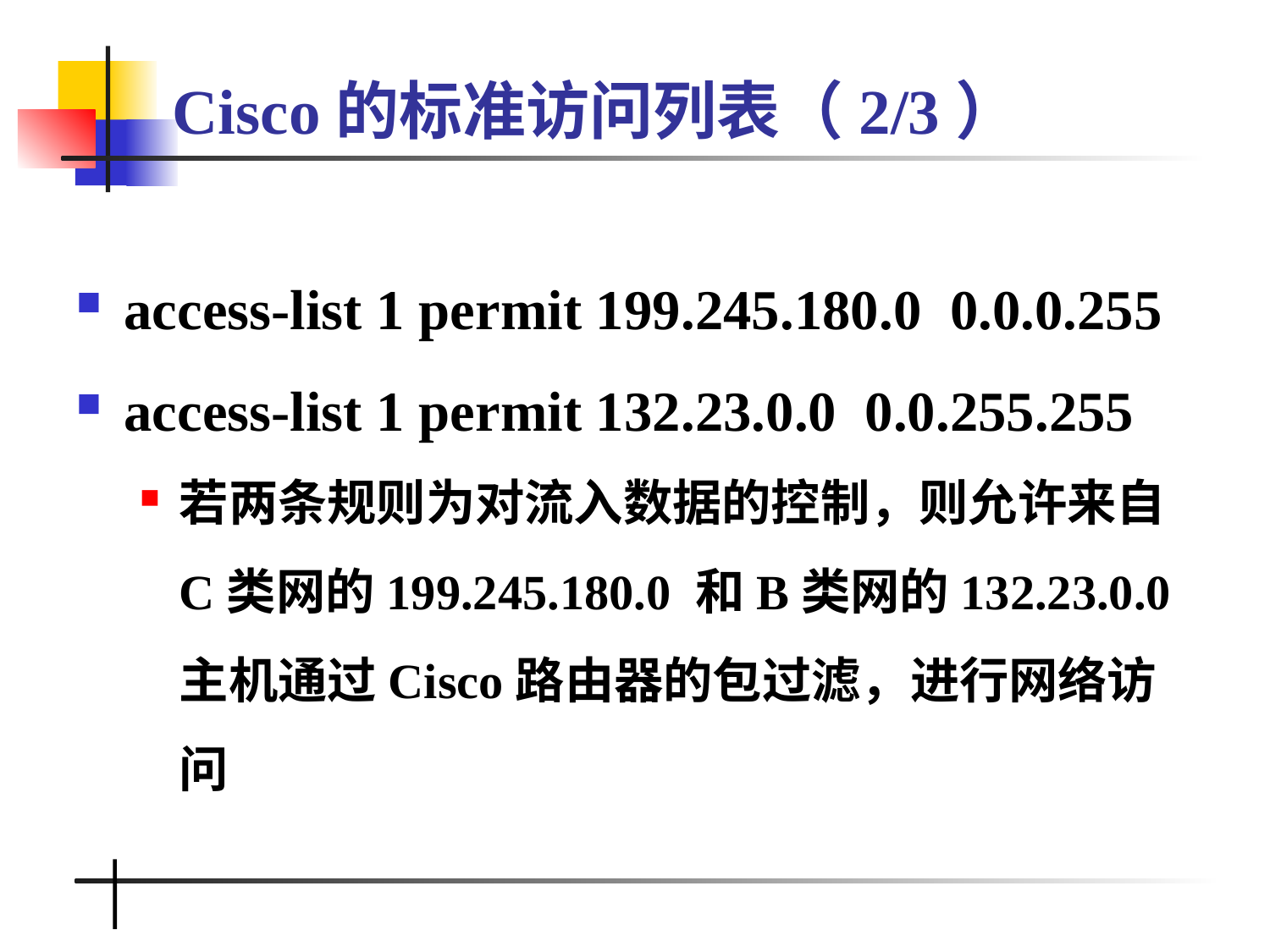

# Cisco的标准访问列表（2/3）
access-list 1 permit 199.245.180.0  0.0.0.255
access-list 1 permit 132.23.0.0  0.0.255.255
若两条规则为对流入数据的控制，则允许来自C类网的199.245.180.0 和B类网的132.23.0.0 主机通过Cisco路由器的包过滤，进行网络访问